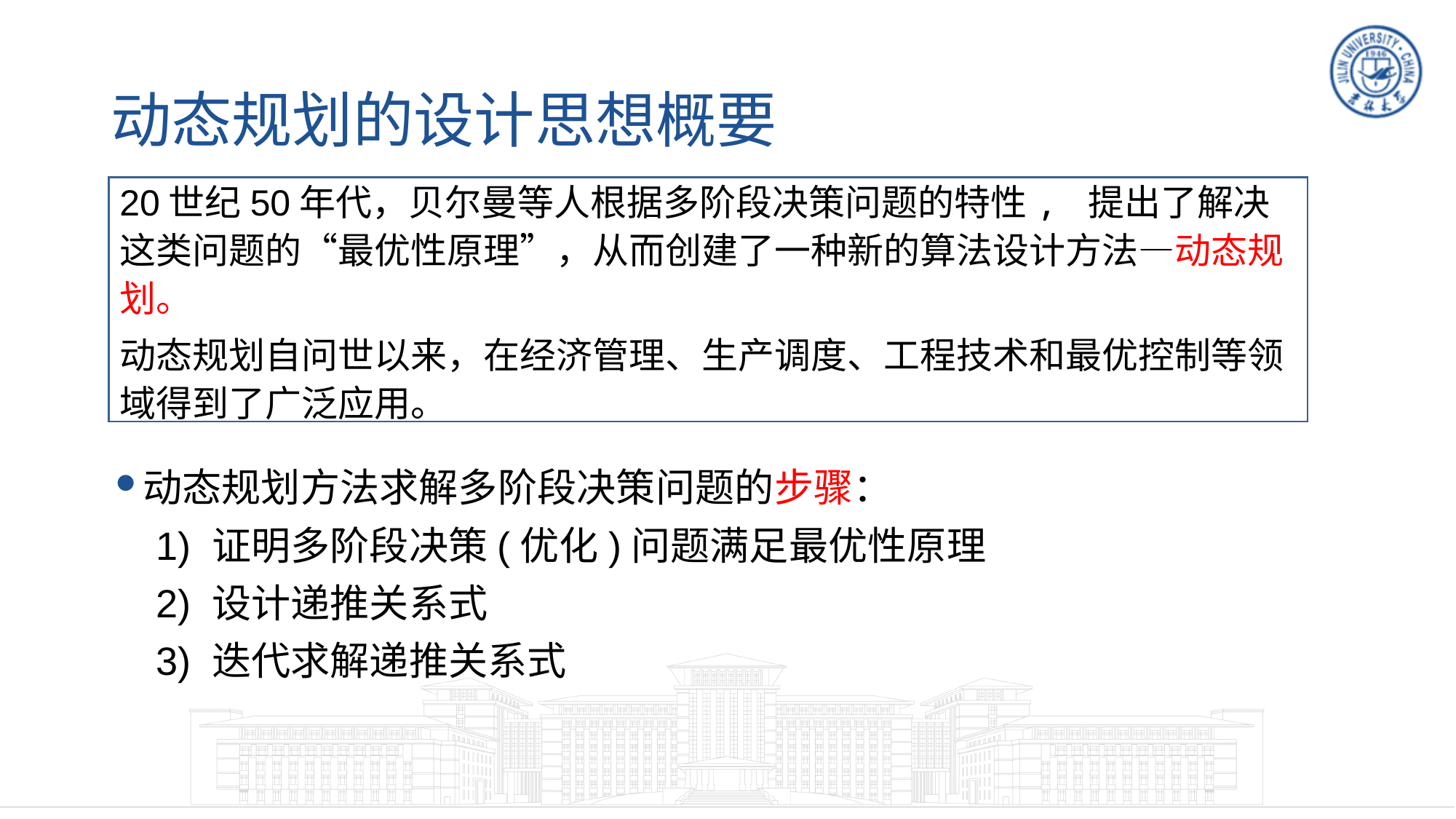

# 动态规划的设计思想概要
20世纪50年代，贝尔曼等人根据多阶段决策问题的特性, 提出了解决这类问题的“最优性原理”，从而创建了一种新的算法设计方法—动态规划。
动态规划自问世以来，在经济管理、生产调度、工程技术和最优控制等领域得到了广泛应用。
动态规划方法求解多阶段决策问题的步骤：
1) 证明多阶段决策(优化)问题满足最优性原理
2) 设计递推关系式
3) 迭代求解递推关系式

5